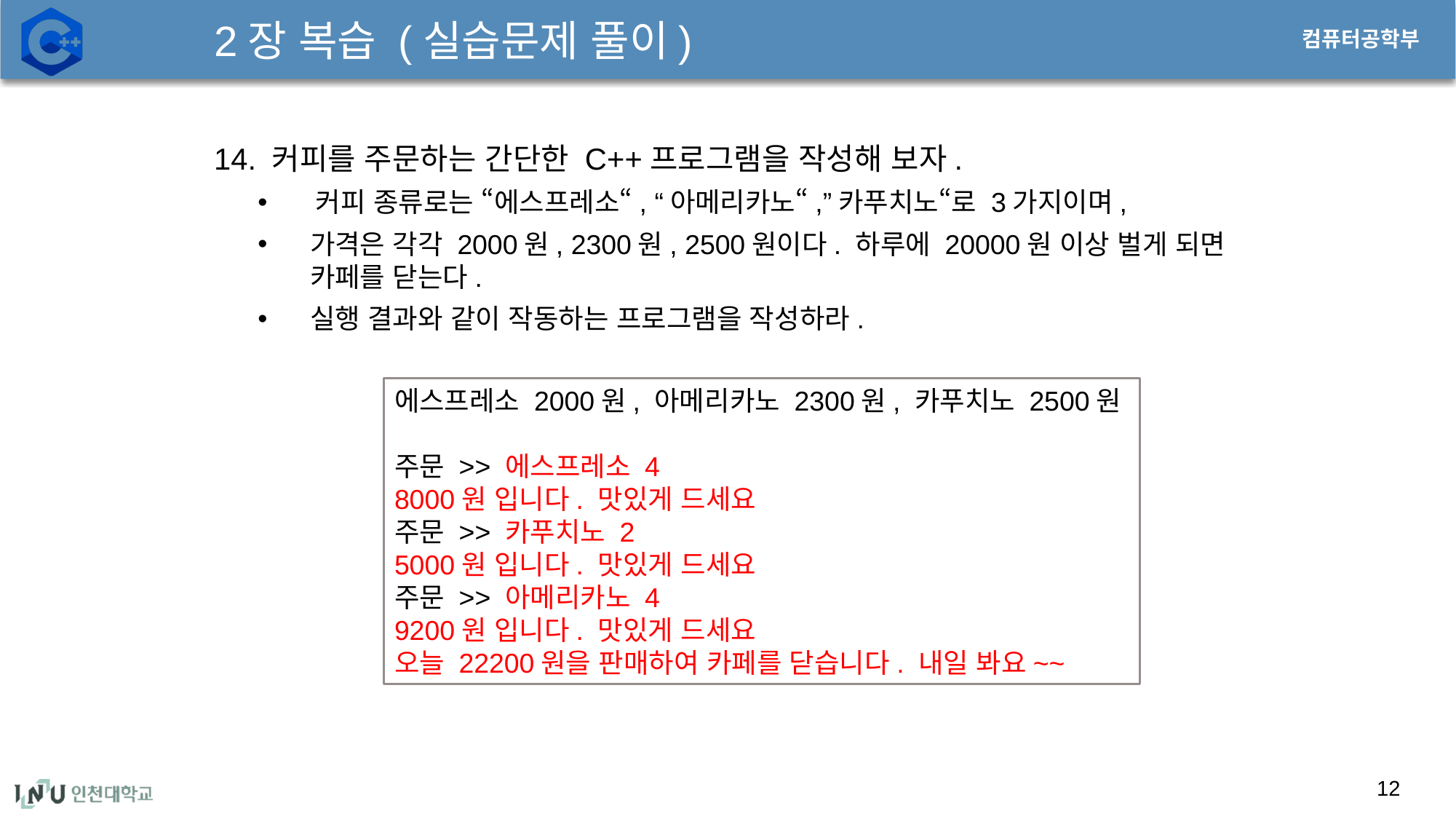

# 2장 복습 (실습문제 풀이)
14. 커피를 주문하는 간단한 C++프로그램을 작성해 보자.
    커피 종류로는 “에스프레소“, “아메리카노“,”카푸치노“로 3가지이며,
가격은 각각 2000원, 2300원, 2500원이다. 하루에 20000원 이상 벌게 되면    카페를 닫는다.
실행 결과와 같이 작동하는 프로그램을 작성하라.

에스프레소 2000원, 아메리카노 2300원, 카푸치노 2500원

주문 >> 에스프레소 4
8000원 입니다. 맛있게 드세요
주문 >> 카푸치노 2
5000원 입니다. 맛있게 드세요
주문 >> 아메리카노 4
9200원 입니다. 맛있게 드세요
오늘 22200원을 판매하여 카페를 닫습니다. 내일 봐요~~